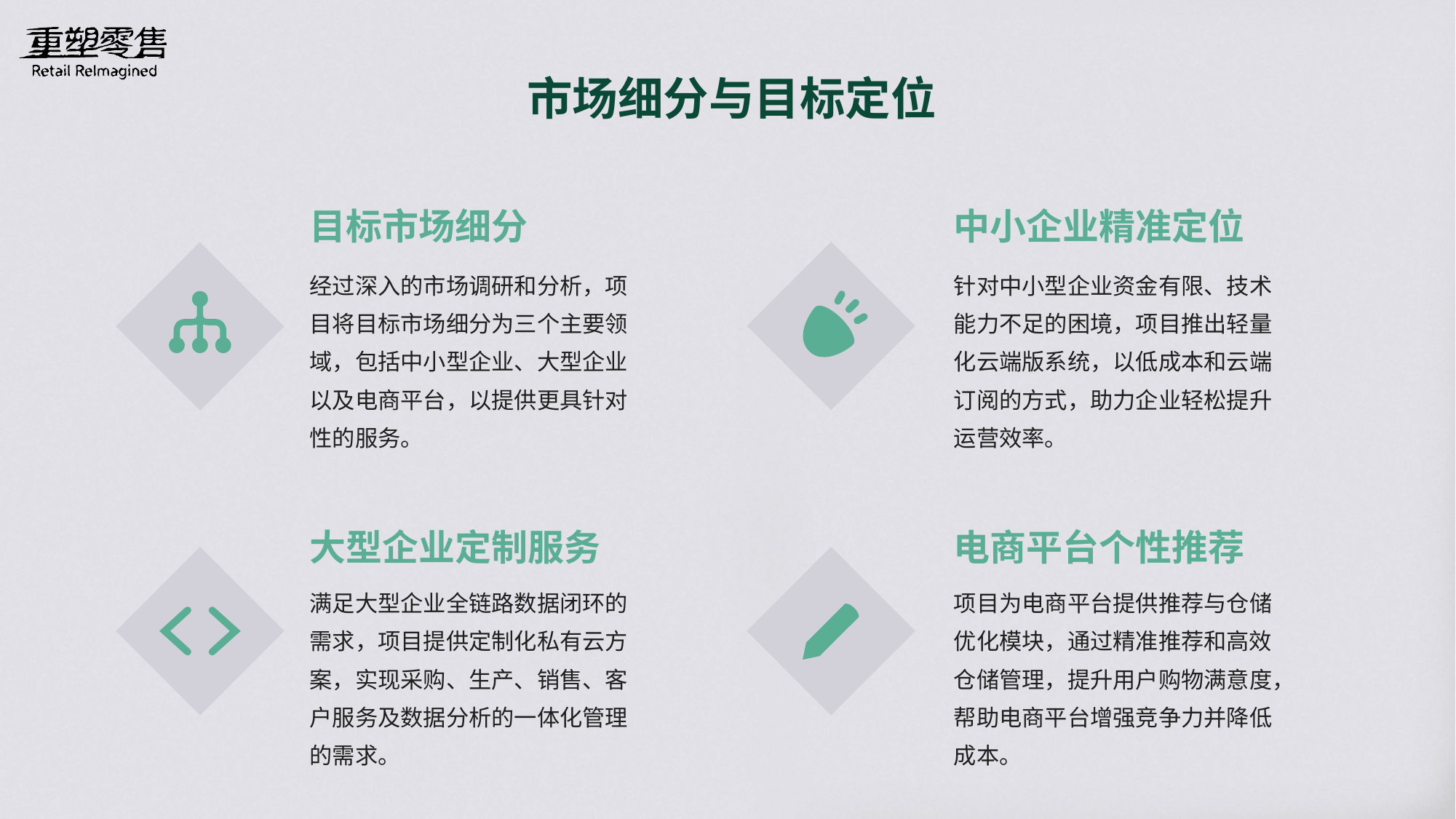

市场细分与目标定位
目标市场细分
中小企业精准定位
经过深入的市场调研和分析，项目将目标市场细分为三个主要领域，包括中小型企业、大型企业以及电商平台，以提供更具针对性的服务。
针对中小型企业资金有限、技术能力不足的困境，项目推出轻量化云端版系统，以低成本和云端订阅的方式，助力企业轻松提升运营效率。

大型企业定制服务
电商平台个性推荐

满足大型企业全链路数据闭环的需求，项目提供定制化私有云方案，实现采购、生产、销售、客户服务及数据分析的一体化管理的需求。
项目为电商平台提供推荐与仓储优化模块，通过精准推荐和高效仓储管理，提升用户购物满意度，帮助电商平台增强竞争力并降低成本。